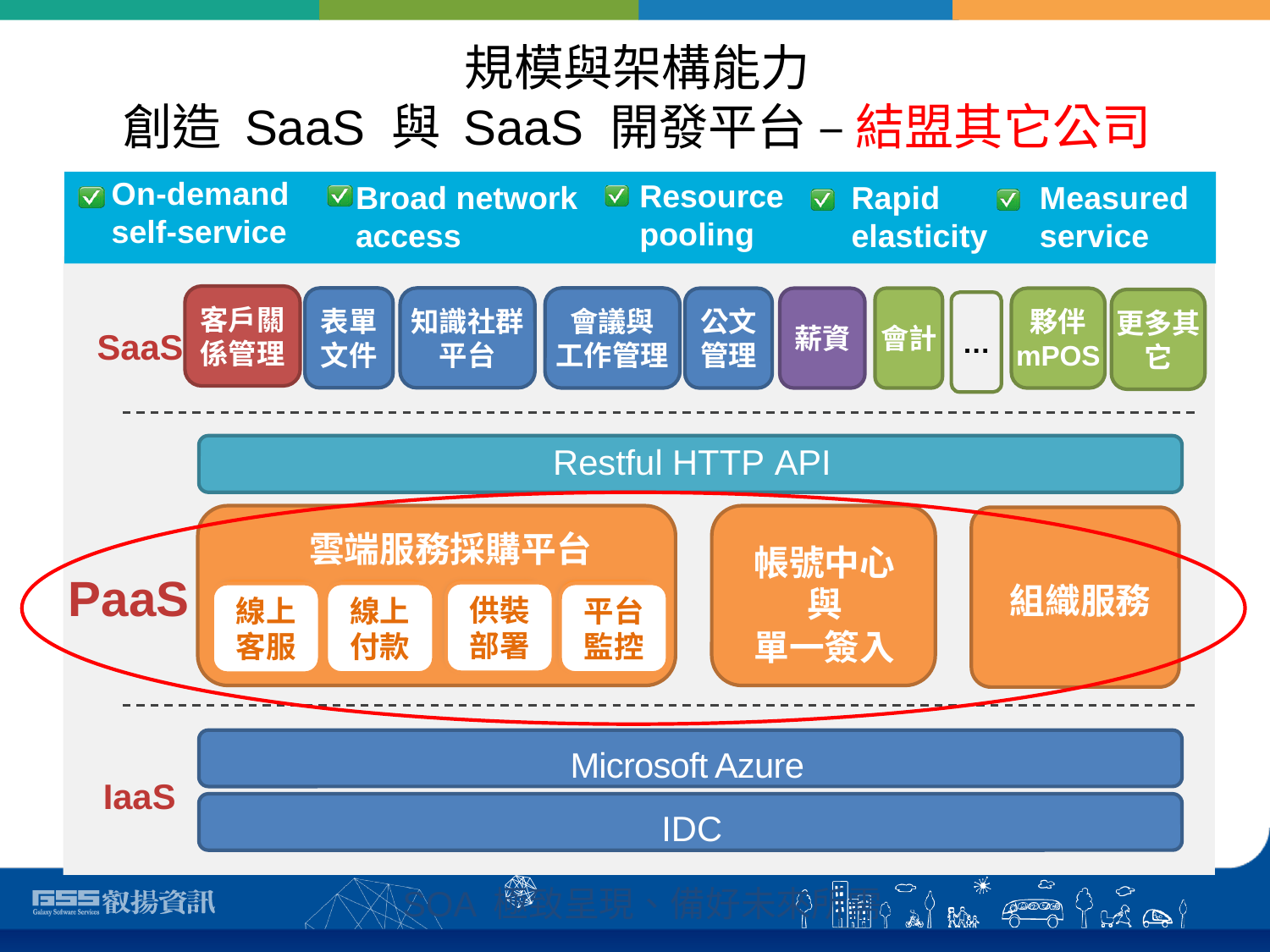

滿足雲端服務5大特徵
規模與架構能力
創造 SaaS 與 SaaS 開發平台 – 結盟其它公司

Resource pooling
On-demand self-service
Broad network access
Rapid elasticity
Measured service

客戶關係管理
表單文件
知識社群
平台
會議與
工作管理
公文
管理
薪資
會計
夥伴
mPOS
更多其它
…
SaaS

Restful HTTP API

雲端服務採購平台
帳號中心
與
單一簽入
PaaS

組織服務

供裝
部署
線上
付款
平台
監控
線上
客服

Microsoft Azure

IaaS
IDC

SOA 極致呈現、備好未來所需